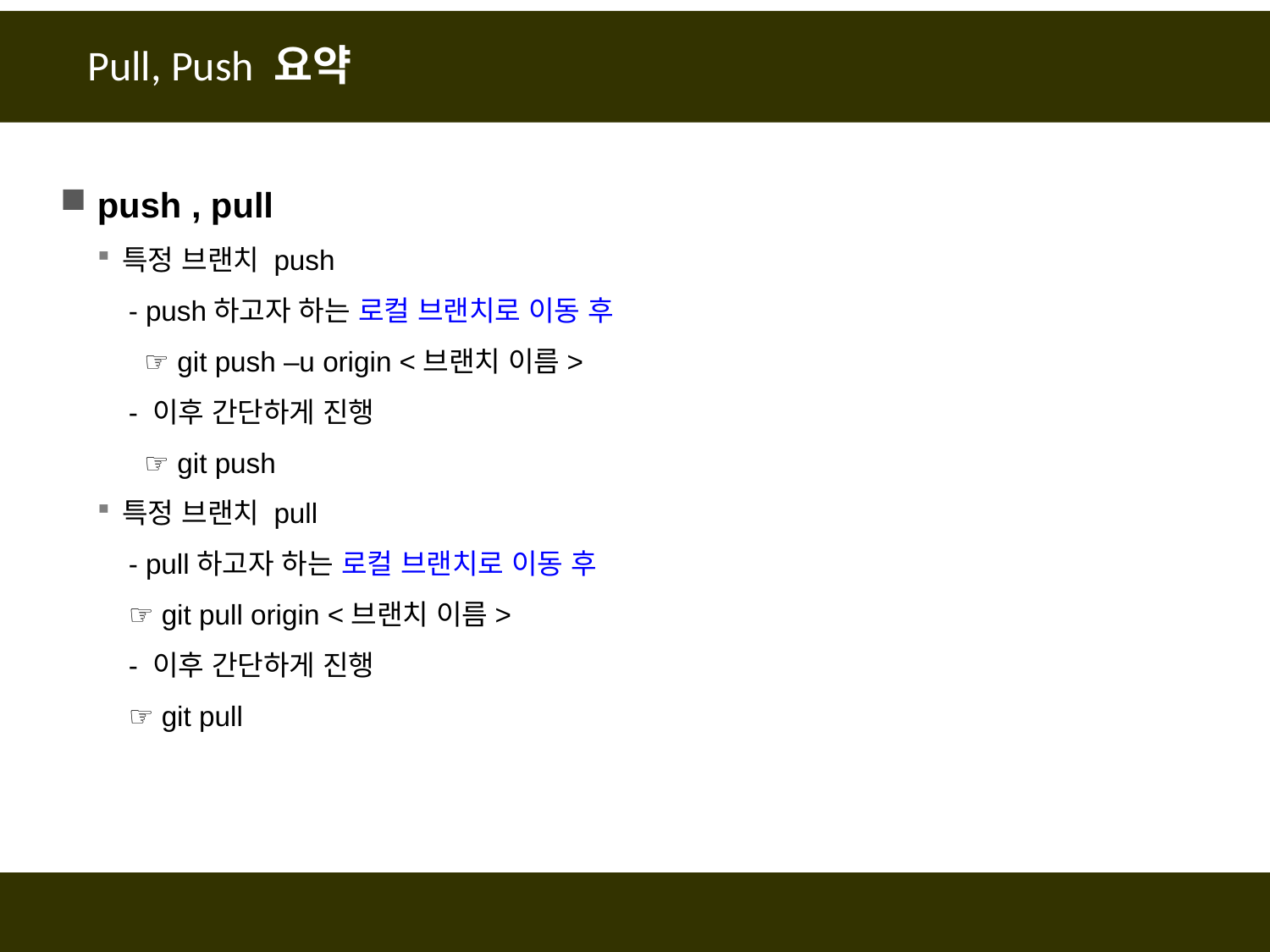

# Pull, Push 요약
push , pull
특정 브랜치 push
    - push하고자 하는 로컬 브랜치로 이동 후
      ☞ git push –u origin <브랜치 이름>
    - 이후 간단하게 진행
      ☞ git push
특정 브랜치 pull
    - pull하고자 하는 로컬 브랜치로 이동 후
    ☞ git pull origin <브랜치 이름>
    - 이후 간단하게 진행
    ☞ git pull